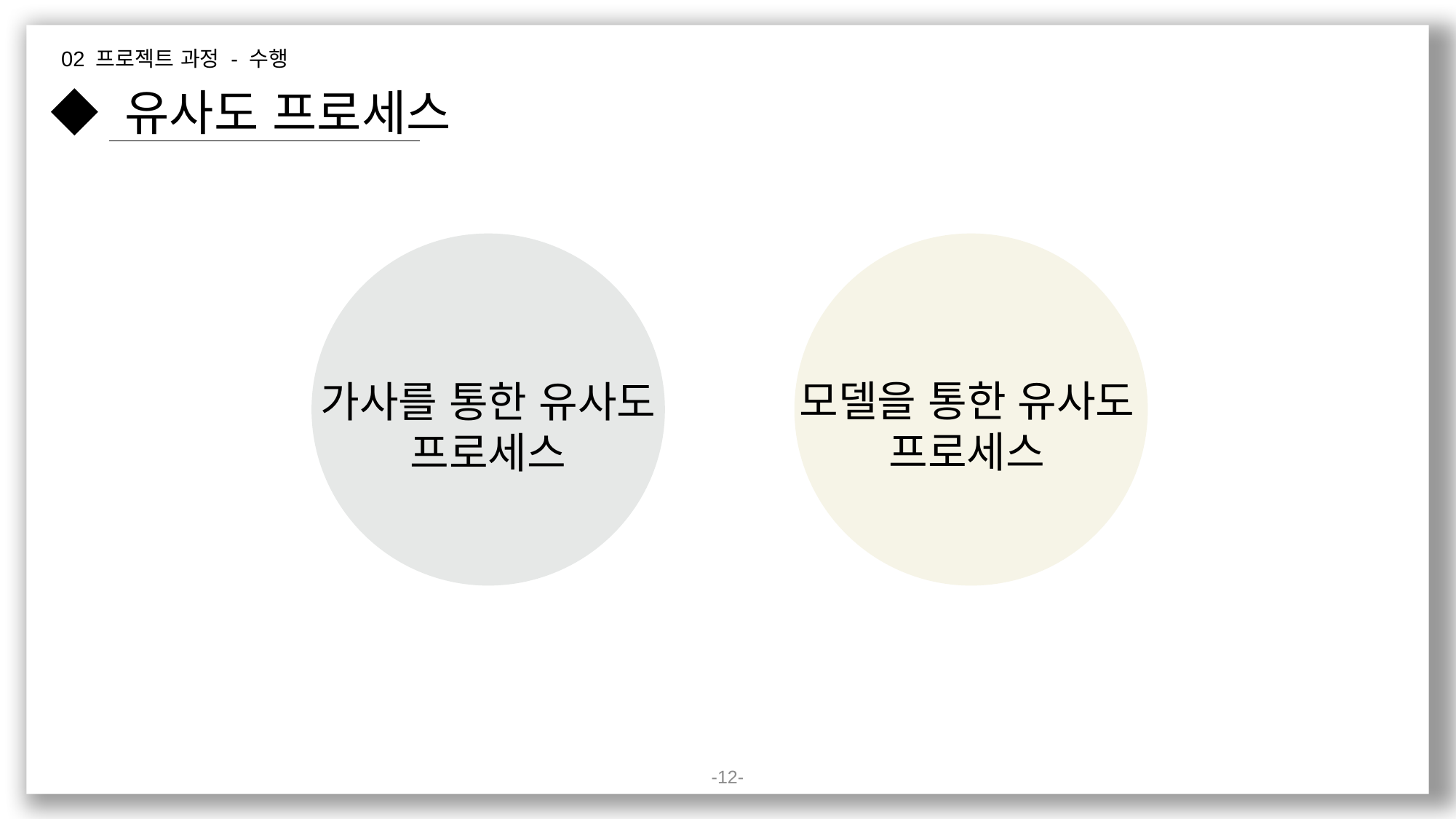

02 프로젝트 과정 - 수행
◆ 유사도 프로세스

가사를 통한 유사도 프로세스

모델을 통한 유사도 프로세스
12